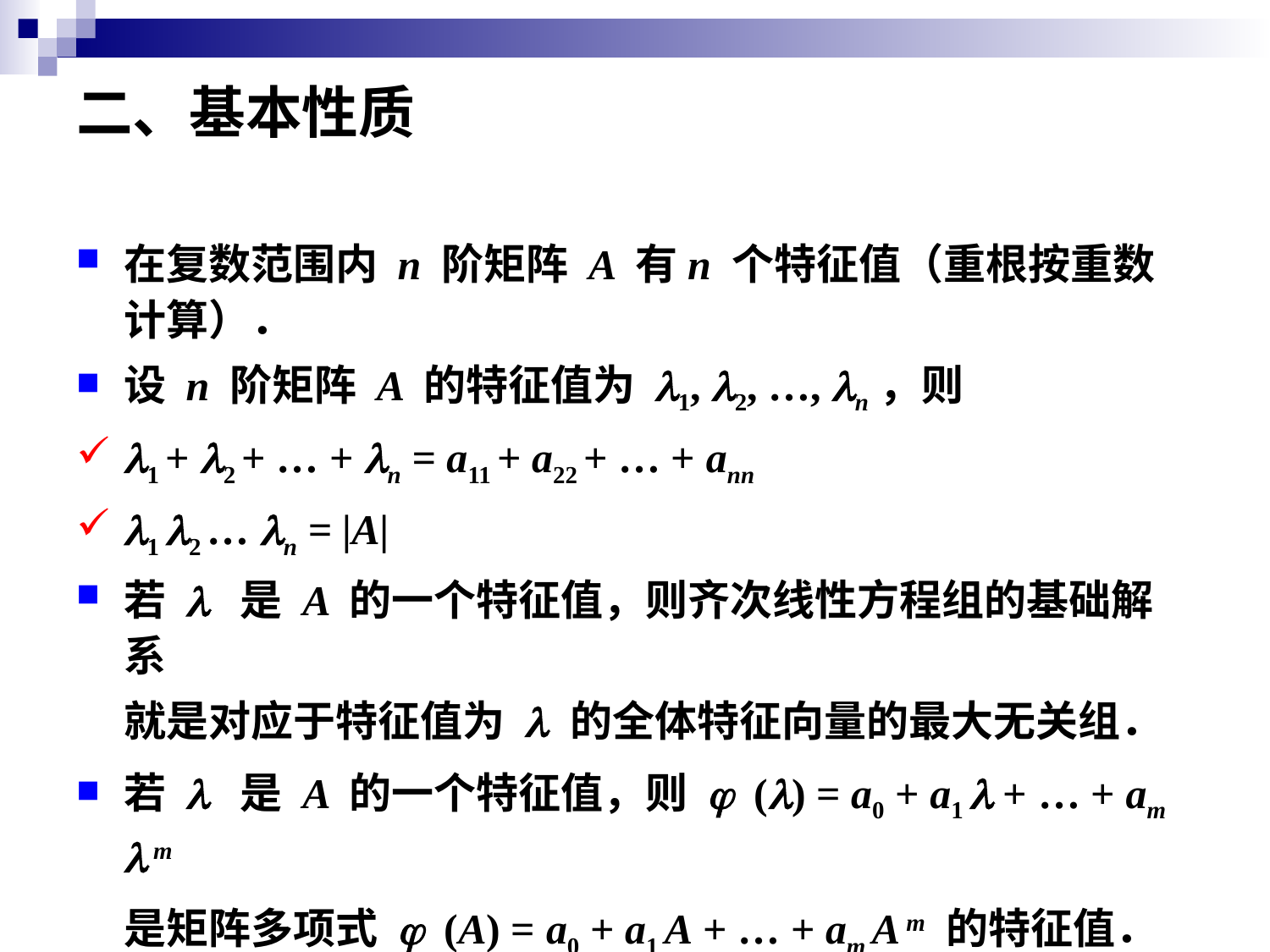

# 二、基本性质
在复数范围内 n 阶矩阵 A 有n 个特征值（重根按重数计算）．
设 n 阶矩阵 A 的特征值为 λ1, λ2, …, λn，则
λ1 + λ2 + … + λn = a11 + a22 + … + ann
λ1 λ2 … λn = |A|
若 λ 是 A 的一个特征值，则齐次线性方程组的基础解系
	就是对应于特征值为 λ  的全体特征向量的最大无关组．
若 λ 是 A 的一个特征值，则 ϕ (λ) = a0 + a1 λ + … + am λ m
	是矩阵多项式 ϕ (A) = a0 + a1 A + … + am A m 的特征值．